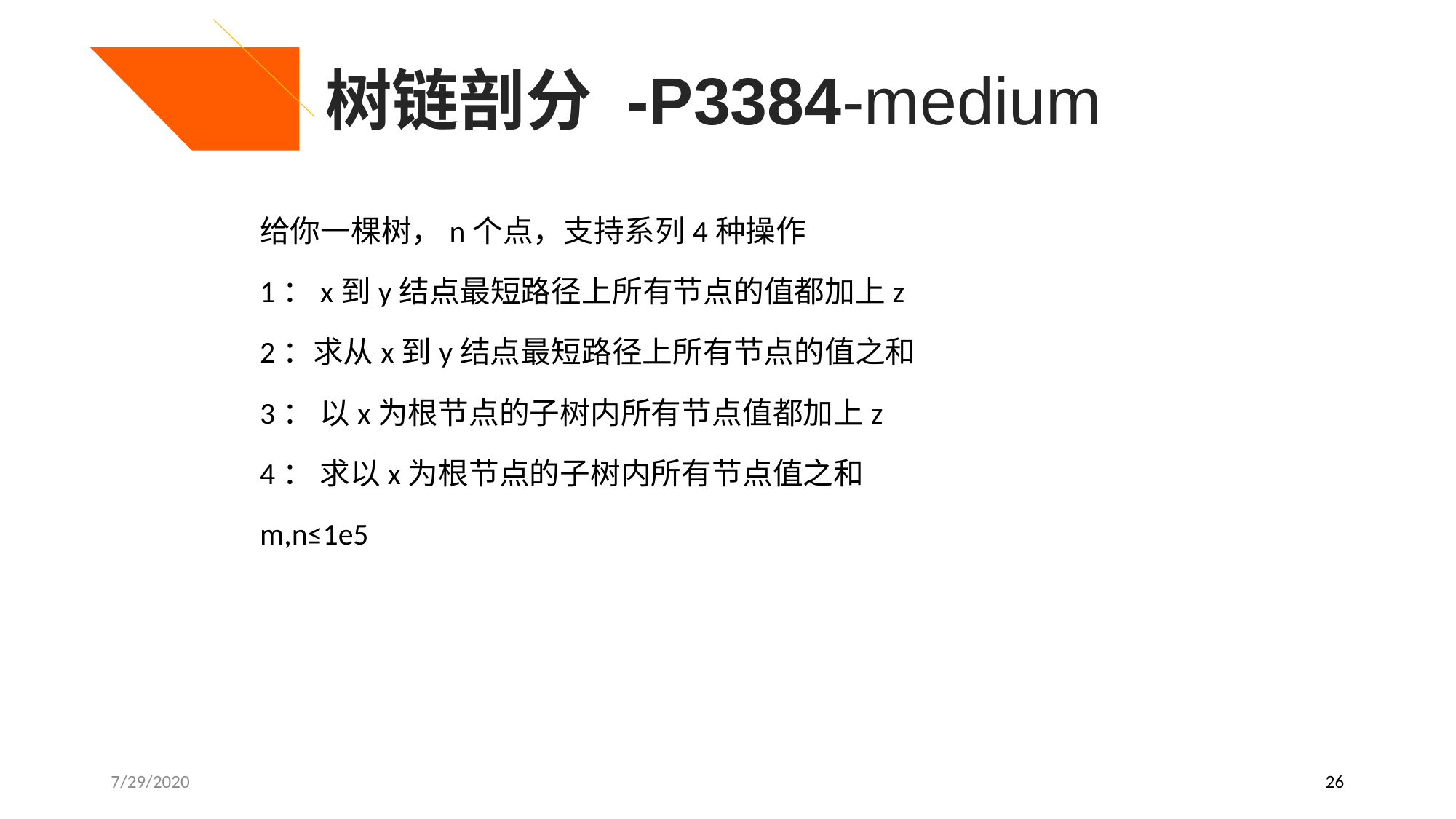

树链剖分 -P3384-medium
给你一棵树，n个点，支持系列4种操作
1：x到y结点最短路径上所有节点的值都加上z
2：求从x到y结点最短路径上所有节点的值之和
3： 以x为根节点的子树内所有节点值都加上z
4： 求以x为根节点的子树内所有节点值之和
m,n≤1e5

7/29/2020
26